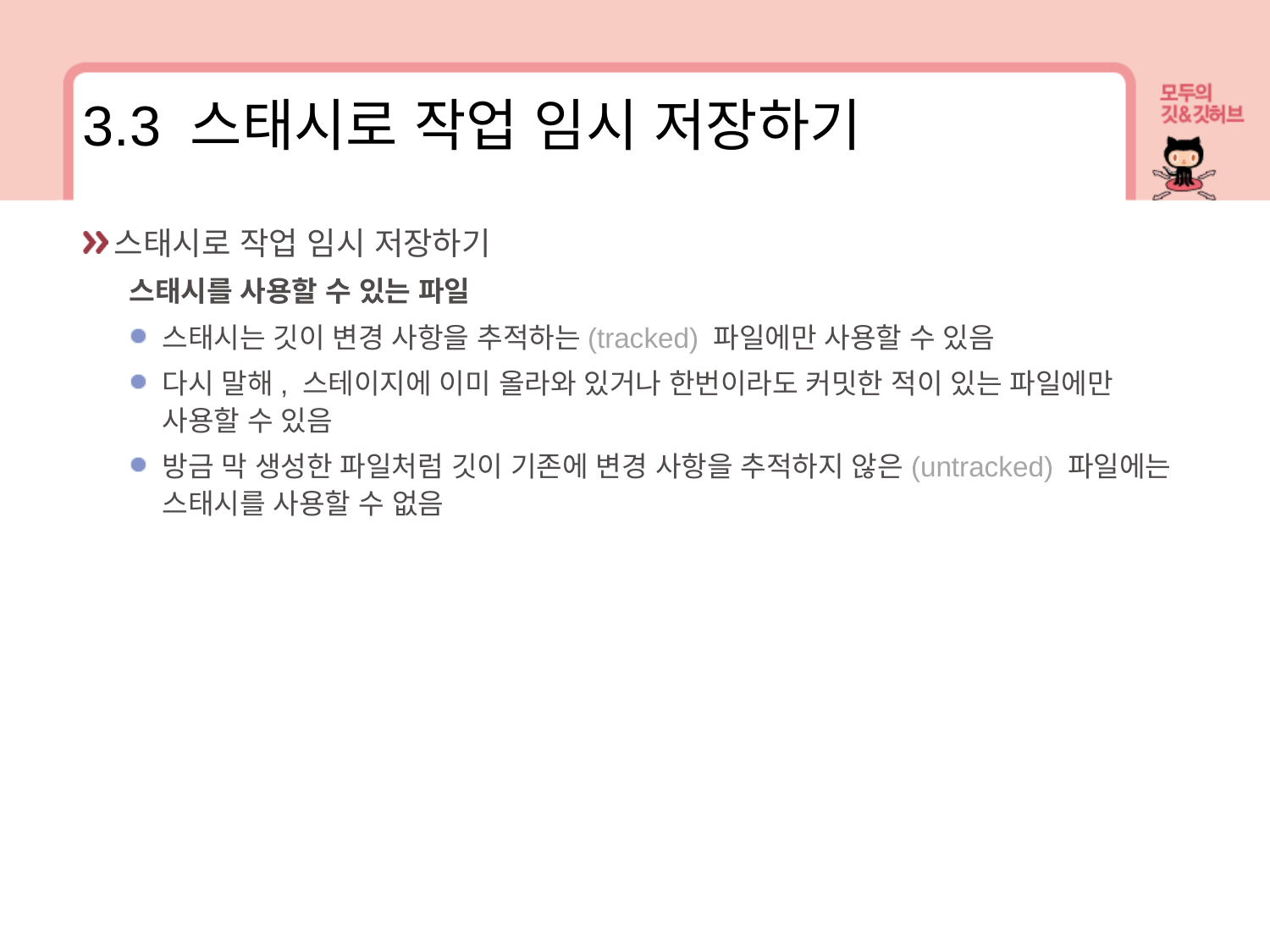

3.3 스태시로 작업 임시 저장하기
스태시로 작업 임시 저장하기
스태시를 사용할 수 있는 파일
스태시는 깃이 변경 사항을 추적하는(tracked) 파일에만 사용할 수 있음
다시 말해, 스테이지에 이미 올라와 있거나 한번이라도 커밋한 적이 있는 파일에만 사용할 수 있음
방금 막 생성한 파일처럼 깃이 기존에 변경 사항을 추적하지 않은(untracked) 파일에는 스태시를 사용할 수 없음